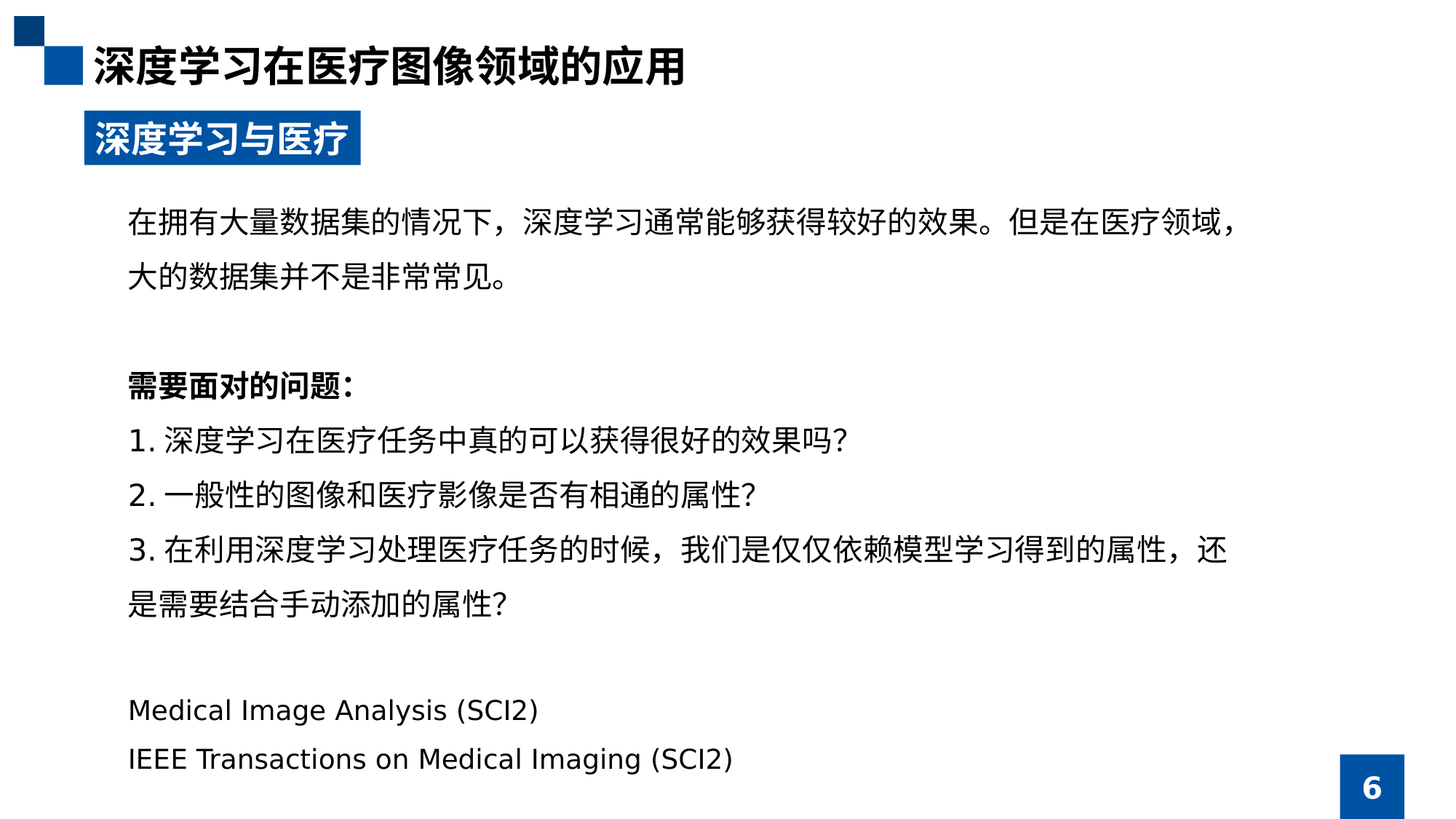

深度学习在医疗图像领域的应用
深度学习与医疗
在拥有大量数据集的情况下，深度学习通常能够获得较好的效果。但是在医疗领域，大的数据集并不是非常常见。

需要面对的问题：
1.深度学习在医疗任务中真的可以获得很好的效果吗？
2.一般性的图像和医疗影像是否有相通的属性？
3.在利用深度学习处理医疗任务的时候，我们是仅仅依赖模型学习得到的属性，还是需要结合手动添加的属性？

Medical Image Analysis (SCI2)
IEEE Transactions on Medical Imaging (SCI2)
6